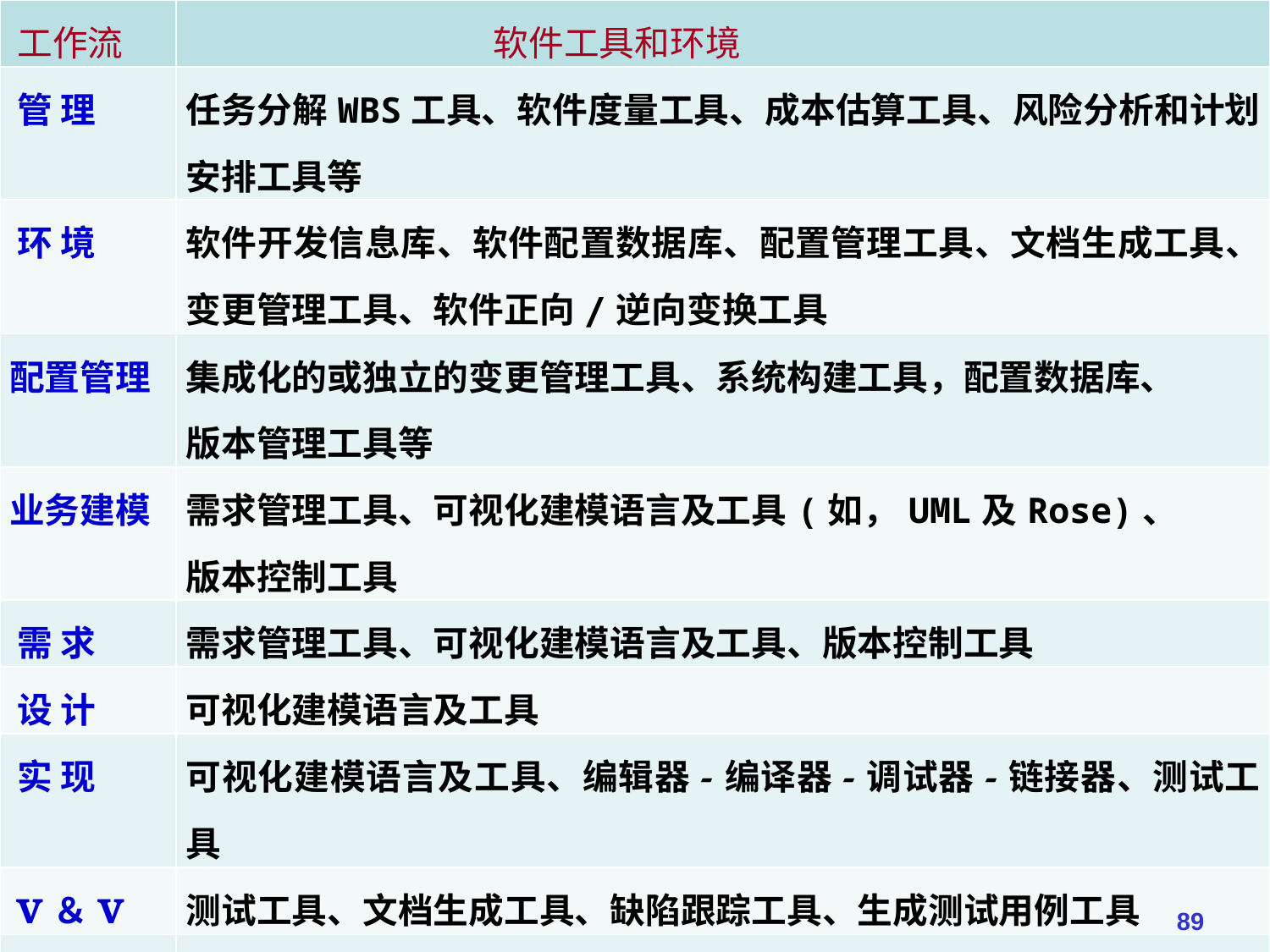

| 工作流 | 软件工具和环境 |
| --- | --- |
| 管 理 | 任务分解WBS工具、软件度量工具、成本估算工具、风险分析和计划安排工具等 |
| 环 境 | 软件开发信息库、软件配置数据库、配置管理工具、文档生成工具、变更管理工具、软件正向/逆向变换工具 |
| 配置管理 | 集成化的或独立的变更管理工具、系统构建工具，配置数据库、 版本管理工具等 |
| 业务建模 | 需求管理工具、可视化建模语言及工具(如，UML及Rose)、 版本控制工具 |
| 需 求 | 需求管理工具、可视化建模语言及工具、版本控制工具 |
| 设 计 | 可视化建模语言及工具 |
| 实 现 | 可视化建模语言及工具、编辑器-编译器-调试器-链接器、测试工具 |
| V＆V | 测试工具、文档生成工具、缺陷跟踪工具、生成测试用例工具 |
| 实 施 | 缺陷跟踪工具 |
#
89